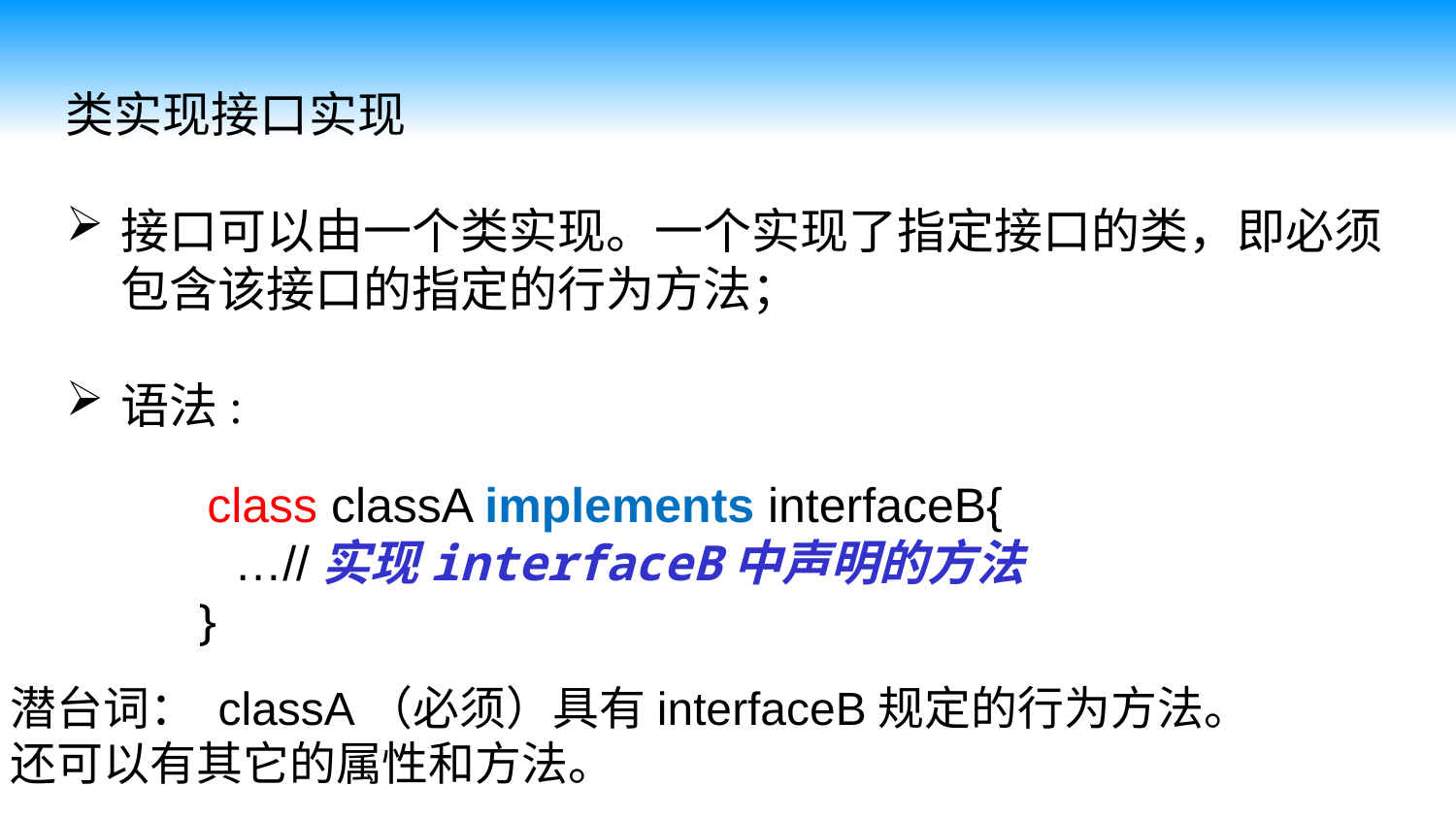

类实现接口实现

接口可以由一个类实现。一个实现了指定接口的类，即必须包含该接口的指定的行为方法；

语法:

 class classA implements interfaceB{
   …//实现interfaceB中声明的方法
}
潜台词： classA（必须）具有interfaceB规定的行为方法。
还可以有其它的属性和方法。